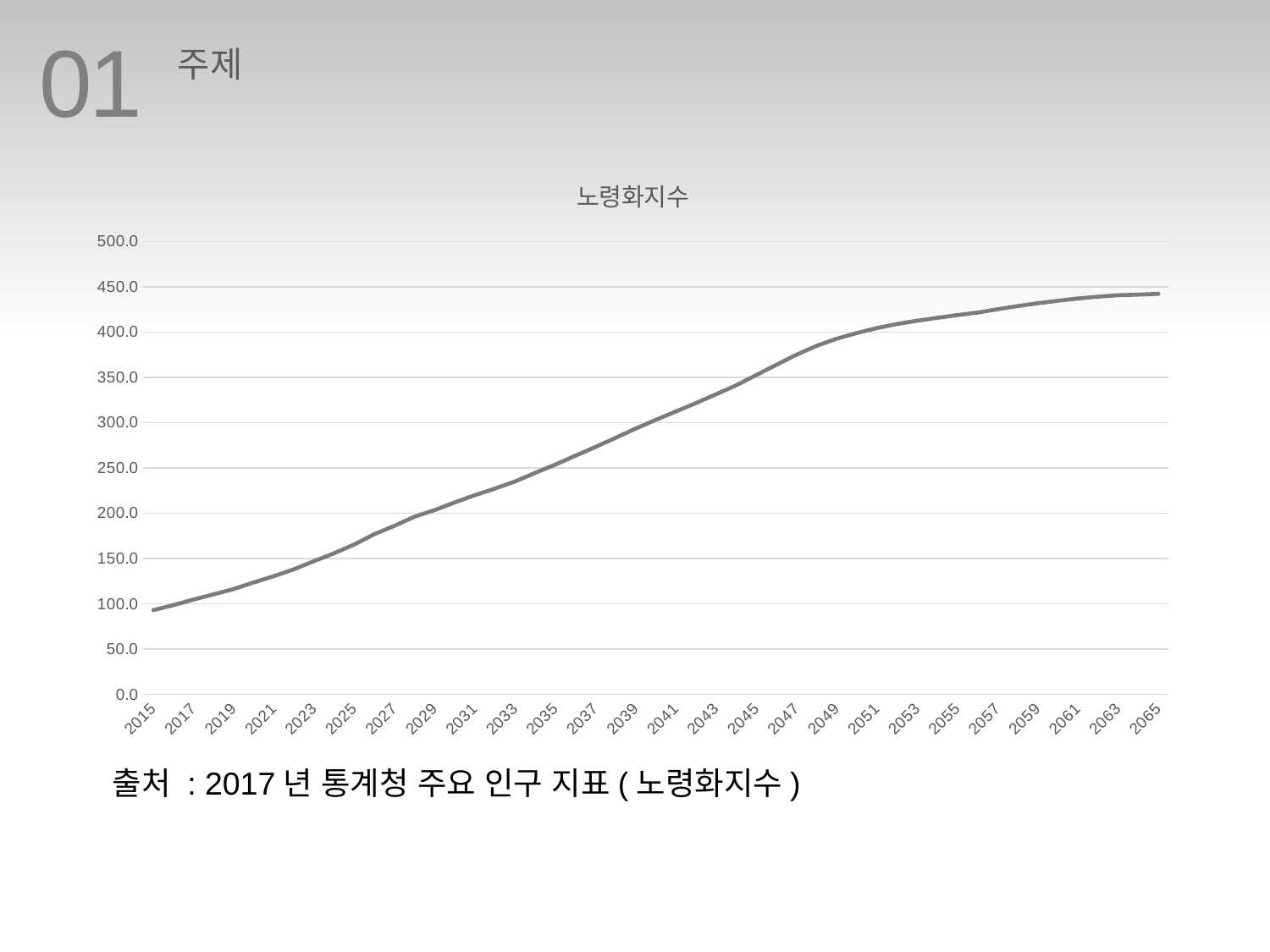

01
주제

### Chart:

| Category | 노령화지수 |
|---|---|
| 2015 | 93.1 |
| 2016 | 98.6 |
| 2017 | 104.8 |
| 2018 | 110.5 |
| 2019 | 116.4 |
| 2020 | 123.7 |
| 2021 | 130.6 |
| 2022 | 138.2 |
| 2023 | 147.2 |
| 2024 | 155.9 |
| 2025 | 165.6 |
| 2026 | 177.0 |
| 2027 | 186.2 |
| 2028 | 196.3 |
| 2029 | 203.5 |
| 2030 | 212.1 |
| 2031 | 220.0 |
| 2032 | 227.3 |
| 2033 | 235.2 |
| 2034 | 244.7 |
| 2035 | 253.7 |
| 2036 | 263.6 |
| 2037 | 273.3 |
| 2038 | 283.4 |
| 2039 | 293.6 |
| 2040 | 303.2 |
| 2041 | 312.5 |
| 2042 | 321.8 |
| 2043 | 331.5 |
| 2044 | 341.4 |
| 2045 | 352.7 |
| 2046 | 364.0 |
| 2047 | 375.1 |
| 2048 | 384.9 |
| 2049 | 392.8 |
| 2050 | 399.0 |
| 2051 | 404.5 |
| 2052 | 409.0 |
| 2053 | 412.6 |
| 2054 | 415.8 |
| 2055 | 418.8 |
| 2056 | 421.6 |
| 2057 | 425.3 |
| 2058 | 428.8 |
| 2059 | 431.9 |
| 2060 | 434.6 |
| 2061 | 437.2 |
| 2062 | 439.2 |
| 2063 | 440.7 |
| 2064 | 441.4 |
| 2065 | 442.3 |
출처 : 2017년 통계청 주요 인구 지표(노령화지수)